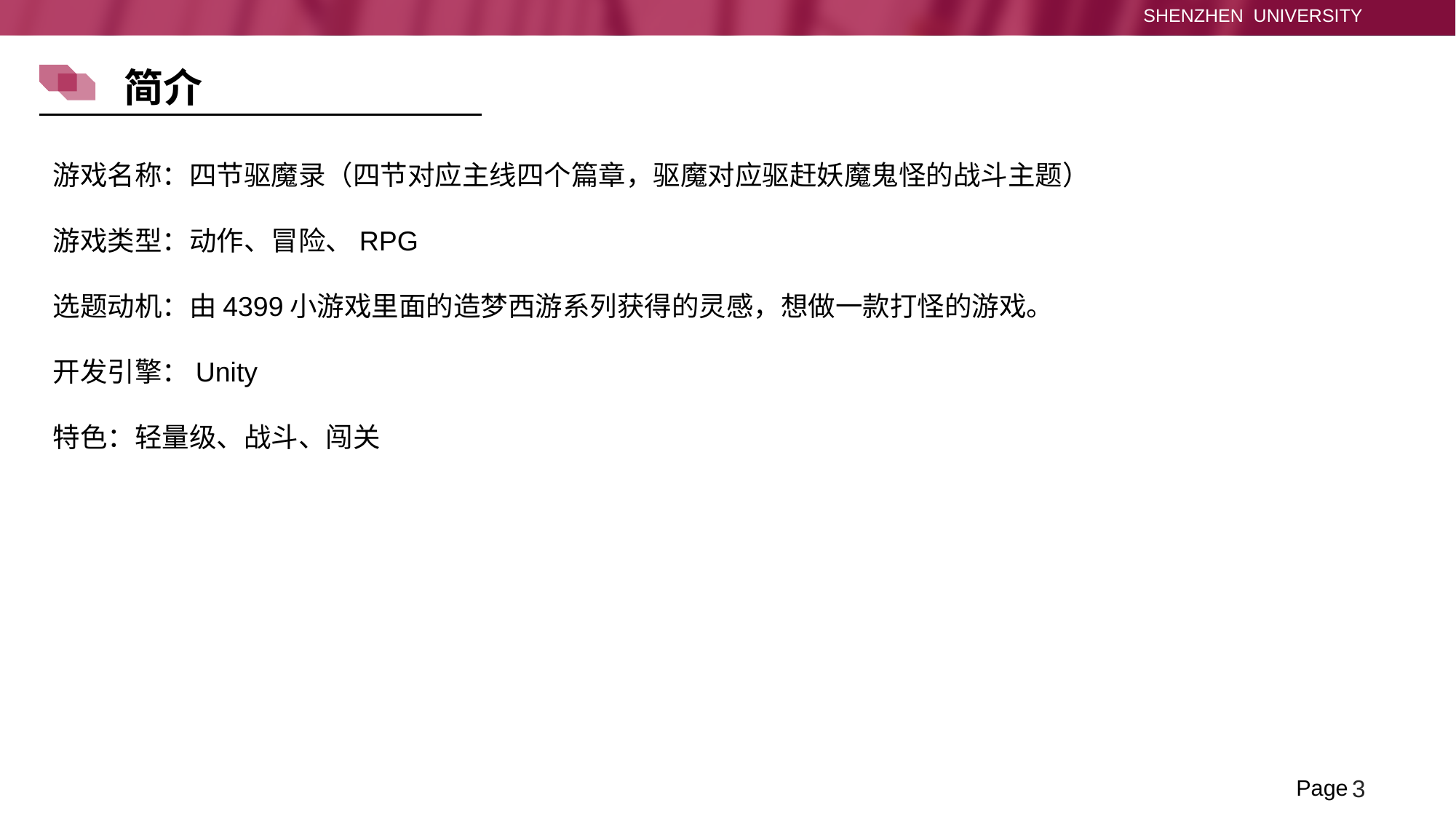

简介
游戏名称：四节驱魔录（四节对应主线四个篇章，驱魔对应驱赶妖魔鬼怪的战斗主题）

游戏类型：动作、冒险、RPG

选题动机：由4399小游戏里面的造梦西游系列获得的灵感，想做一款打怪的游戏。

开发引擎：Unity

特色：轻量级、战斗、闯关
3